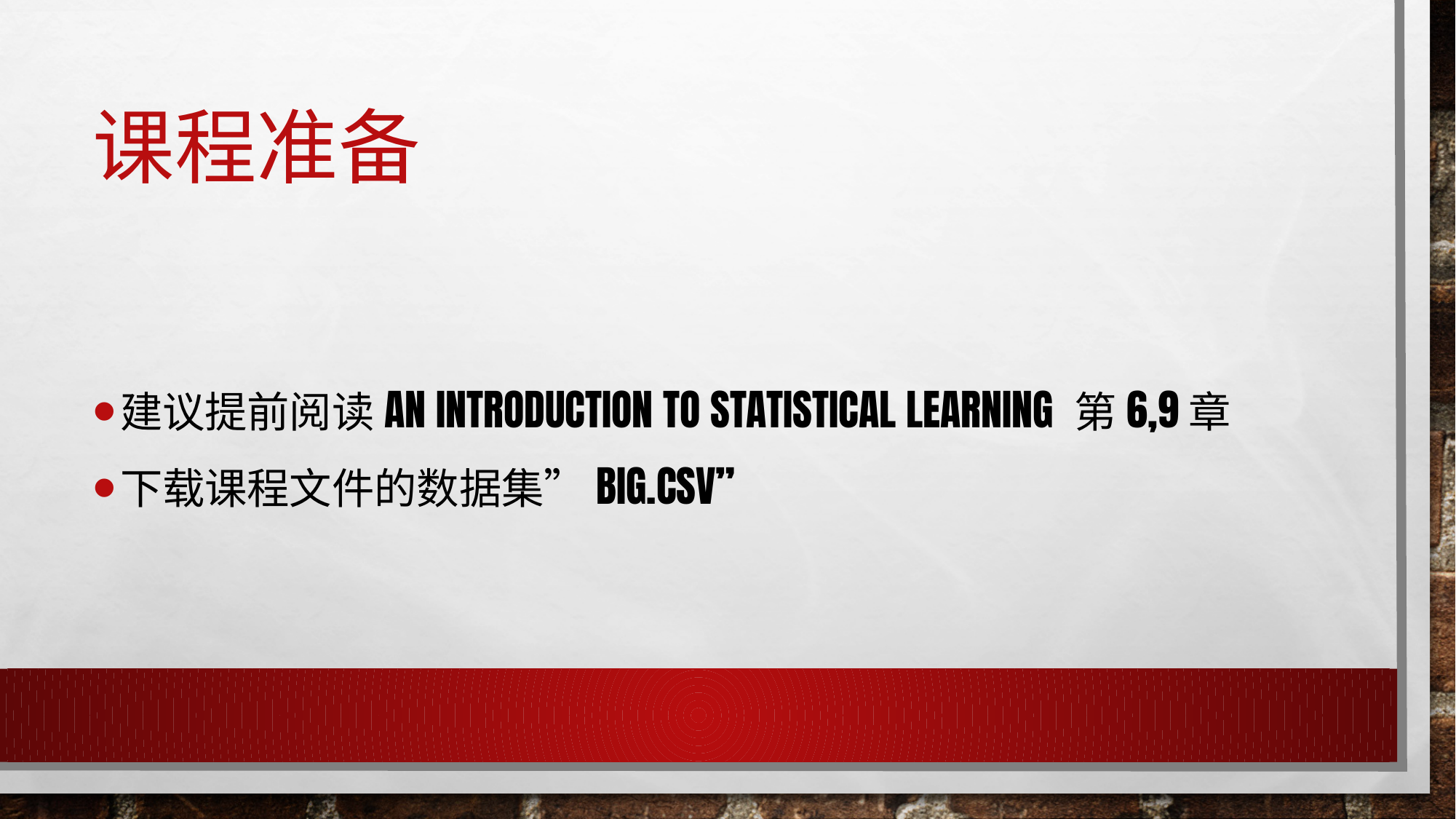

# 课程准备
建议提前阅读An introduction to Statistical Learning 第6,9章
下载课程文件的数据集”BIG.CSV”